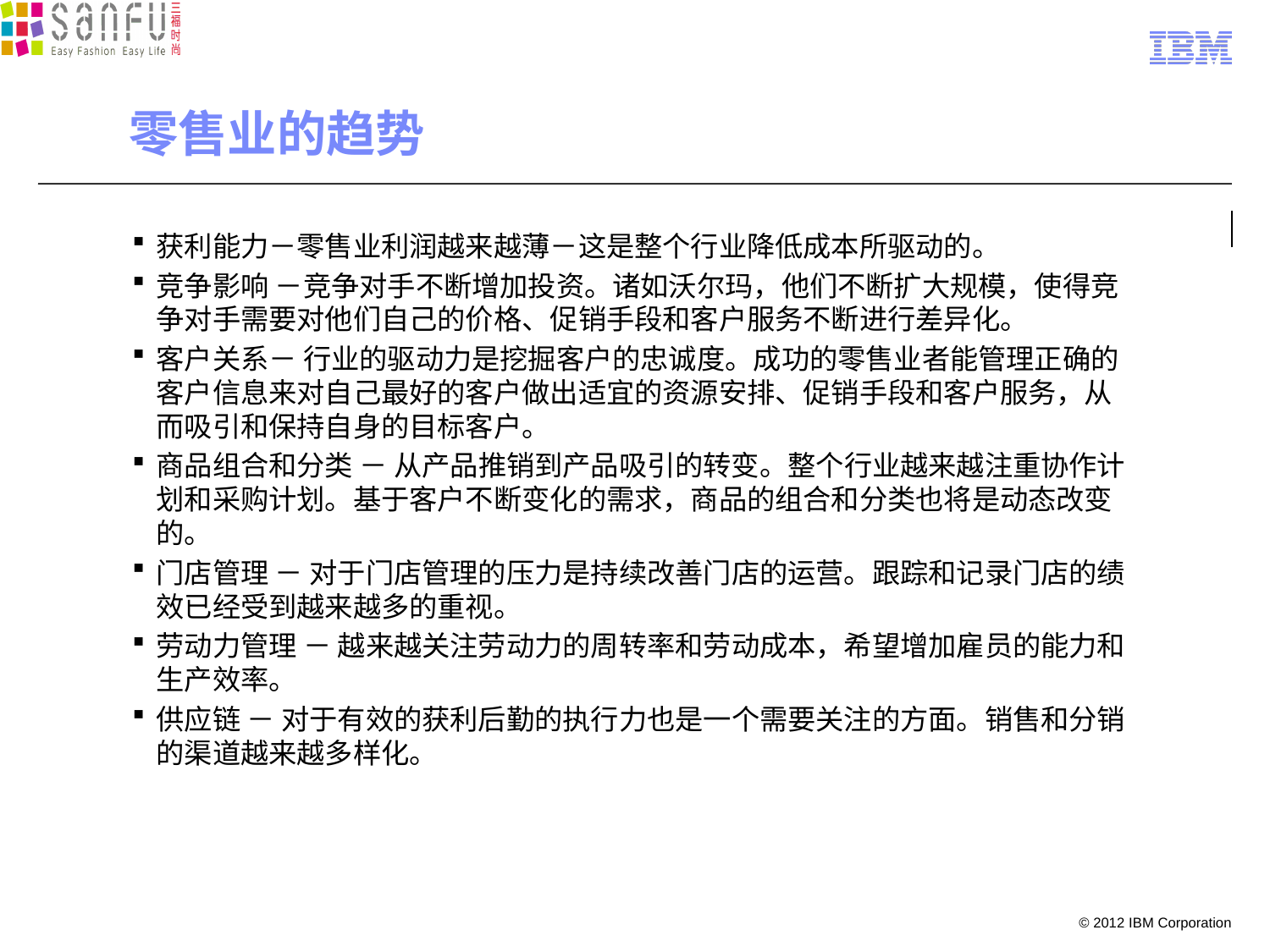

# 零售业的趋势
获利能力－零售业利润越来越薄－这是整个行业降低成本所驱动的。
竞争影响 －竞争对手不断增加投资。诸如沃尔玛，他们不断扩大规模，使得竞争对手需要对他们自己的价格、促销手段和客户服务不断进行差异化。
客户关系－ 行业的驱动力是挖掘客户的忠诚度。成功的零售业者能管理正确的客户信息来对自己最好的客户做出适宜的资源安排、促销手段和客户服务，从而吸引和保持自身的目标客户。
商品组合和分类 － 从产品推销到产品吸引的转变。整个行业越来越注重协作计划和采购计划。基于客户不断变化的需求，商品的组合和分类也将是动态改变的。
门店管理 － 对于门店管理的压力是持续改善门店的运营。跟踪和记录门店的绩效已经受到越来越多的重视。
劳动力管理 － 越来越关注劳动力的周转率和劳动成本，希望增加雇员的能力和生产效率。
供应链 － 对于有效的获利后勤的执行力也是一个需要关注的方面。销售和分销的渠道越来越多样化。